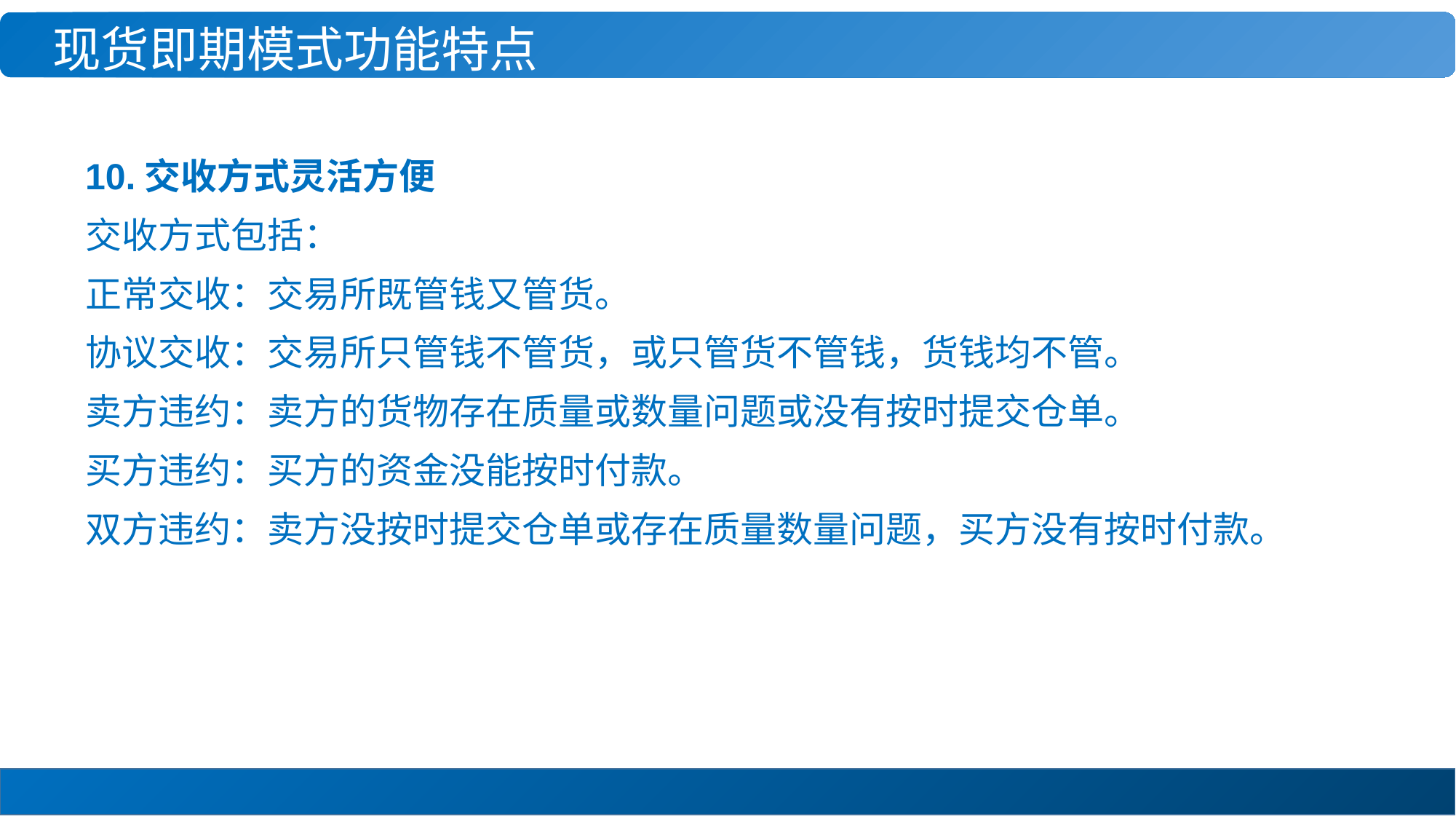

现货即期模式功能特点

10.交收方式灵活方便
交收方式包括：
正常交收：交易所既管钱又管货。
协议交收：交易所只管钱不管货，或只管货不管钱，货钱均不管。
卖方违约：卖方的货物存在质量或数量问题或没有按时提交仓单。
买方违约：买方的资金没能按时付款。
双方违约：卖方没按时提交仓单或存在质量数量问题，买方没有按时付款。